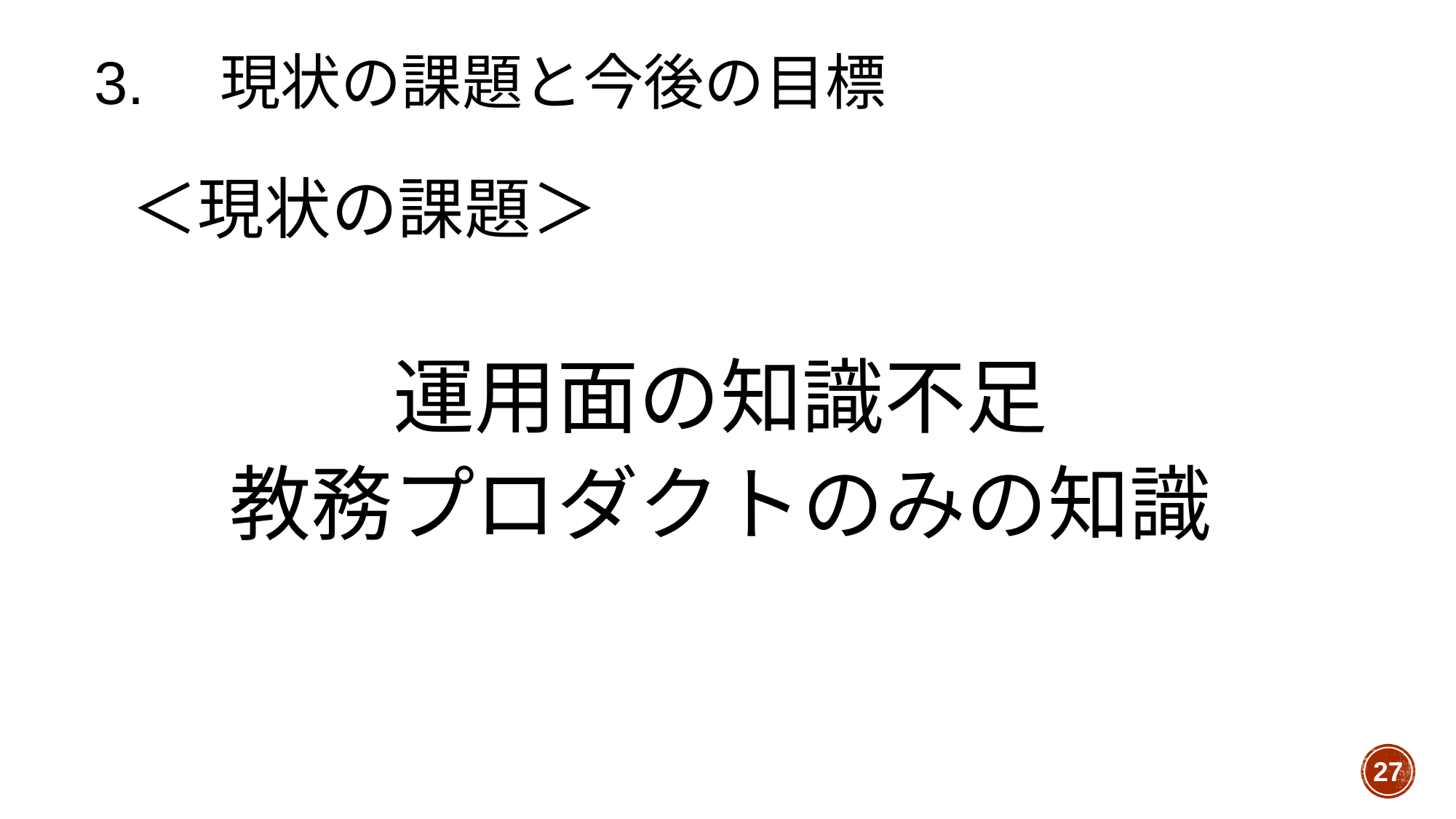

# 3.　現状の課題と今後の目標
＜現状の課題＞

運用面の知識不足
教務プロダクトのみの知識

27